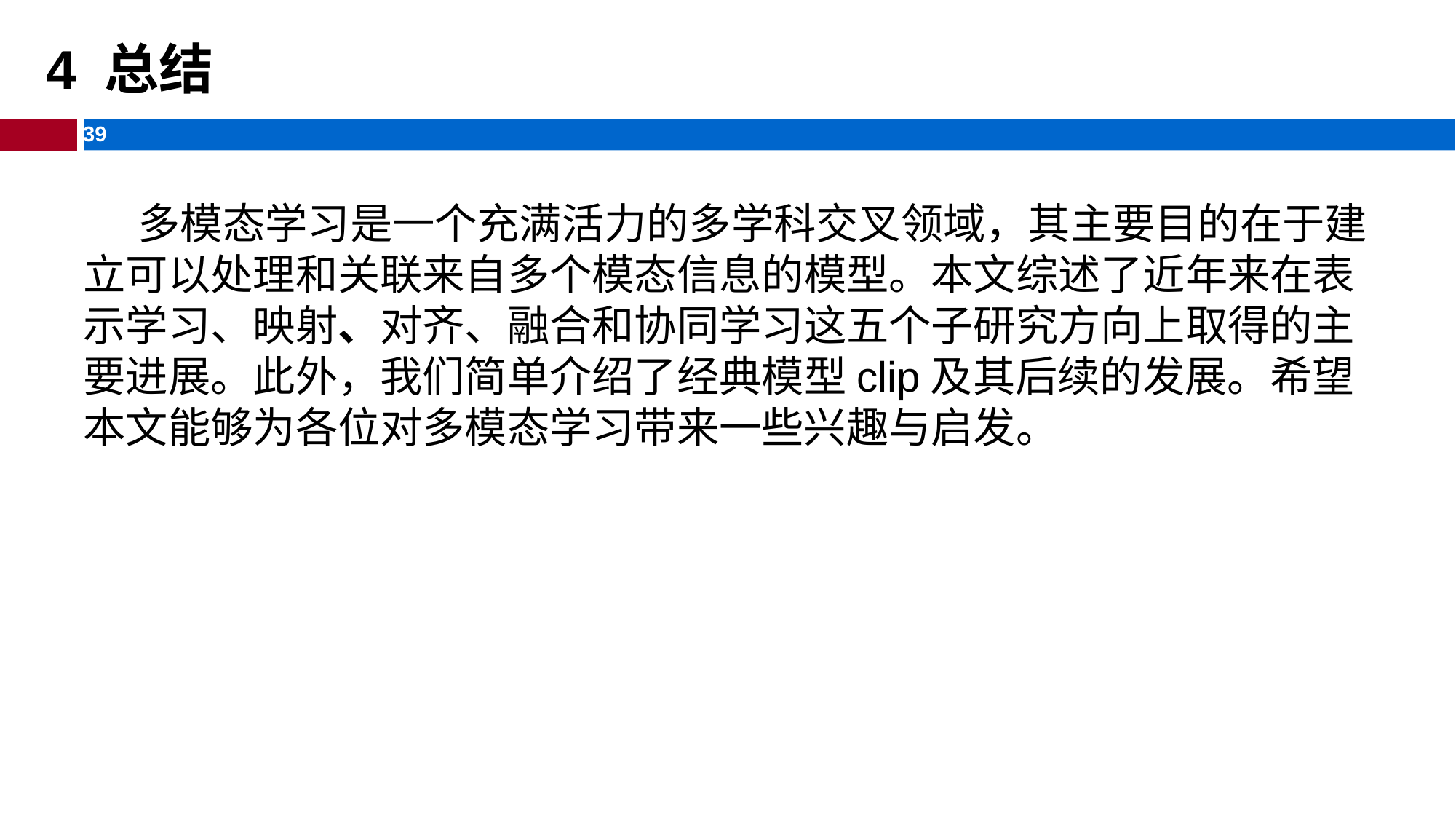

# 4 总结
多模态学习是一个充满活力的多学科交叉领域，其主要目的在于建立可以处理和关联来自多个模态信息的模型。本文综述了近年来在表示学习、映射、对齐、融合和协同学习这五个子研究方向上取得的主要进展。此外，我们简单介绍了经典模型clip及其后续的发展。希望本文能够为各位对多模态学习带来一些兴趣与启发。